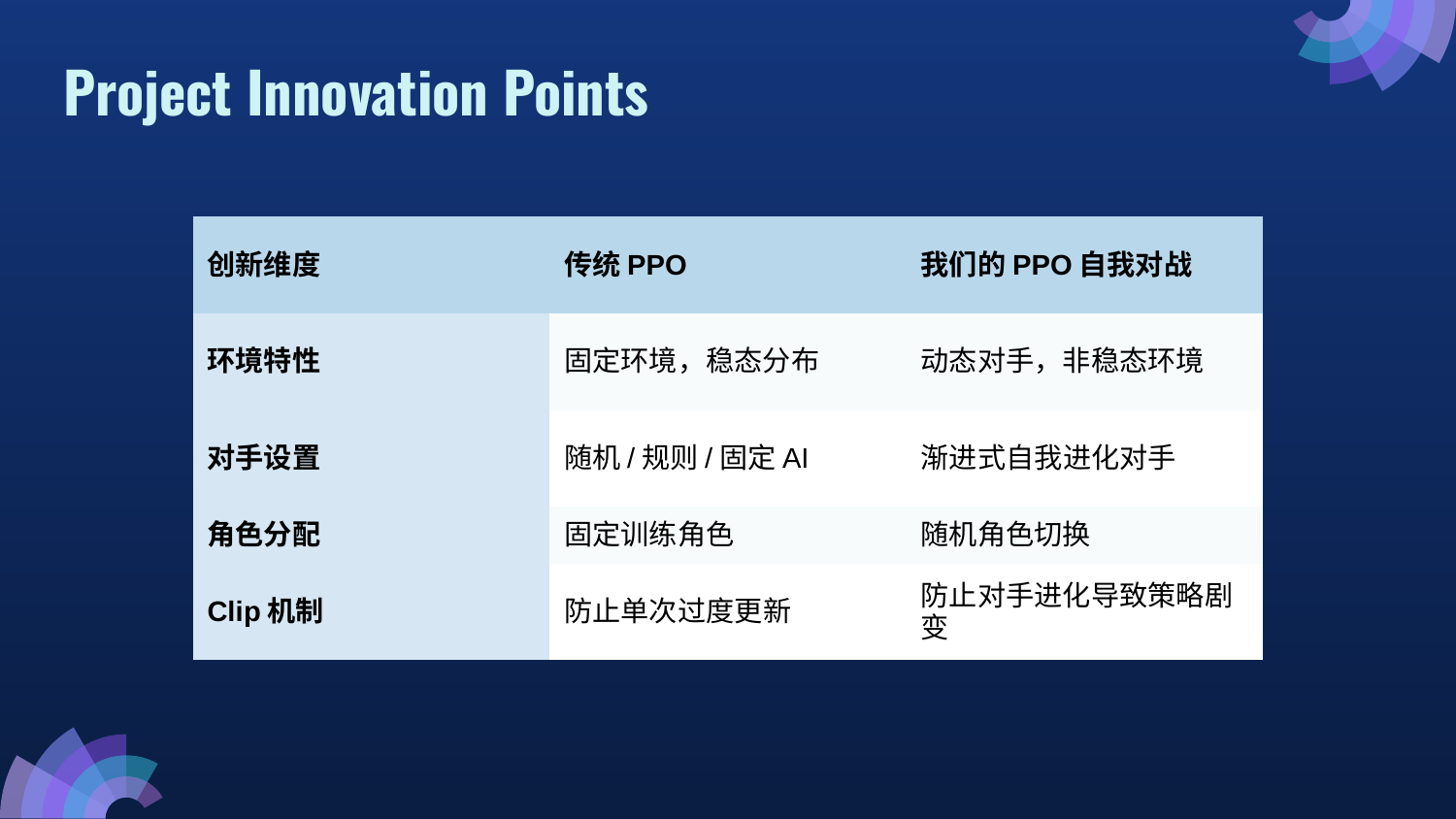

# Project Innovation Points
| 创新维度 | 传统PPO | 我们的PPO自我对战 |
| --- | --- | --- |
| 环境特性 | 固定环境，稳态分布 | 动态对手，非稳态环境 |
| 对手设置 | 随机/规则/固定AI | 渐进式自我进化对手 |
| 角色分配 | 固定训练角色 | 随机角色切换 |
| Clip机制 | 防止单次过度更新 | 防止对手进化导致策略剧变 |